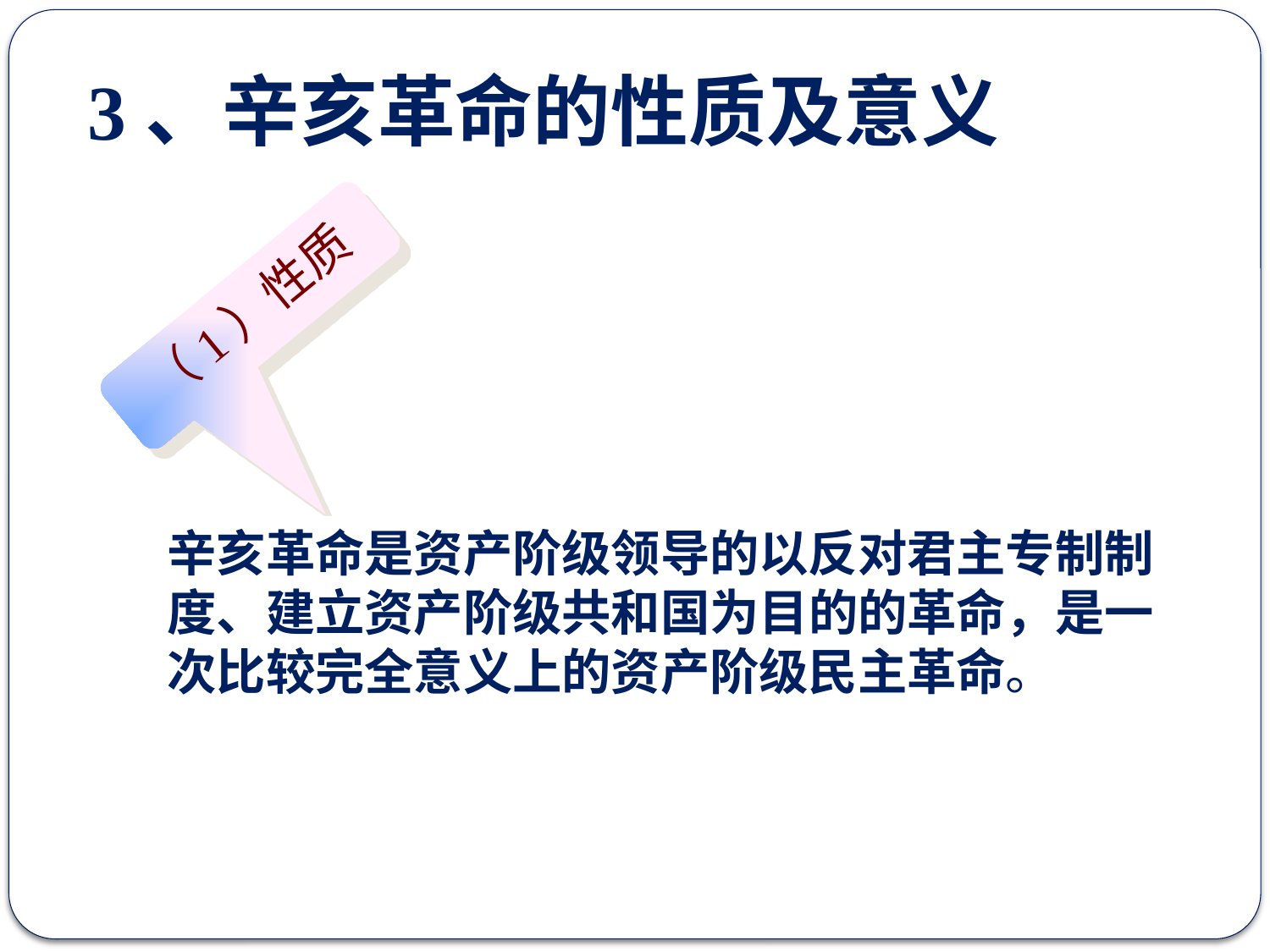

3、辛亥革命的性质及意义
（1）性质
辛亥革命是资产阶级领导的以反对君主专制制度、建立资产阶级共和国为目的的革命，是一次比较完全意义上的资产阶级民主革命。